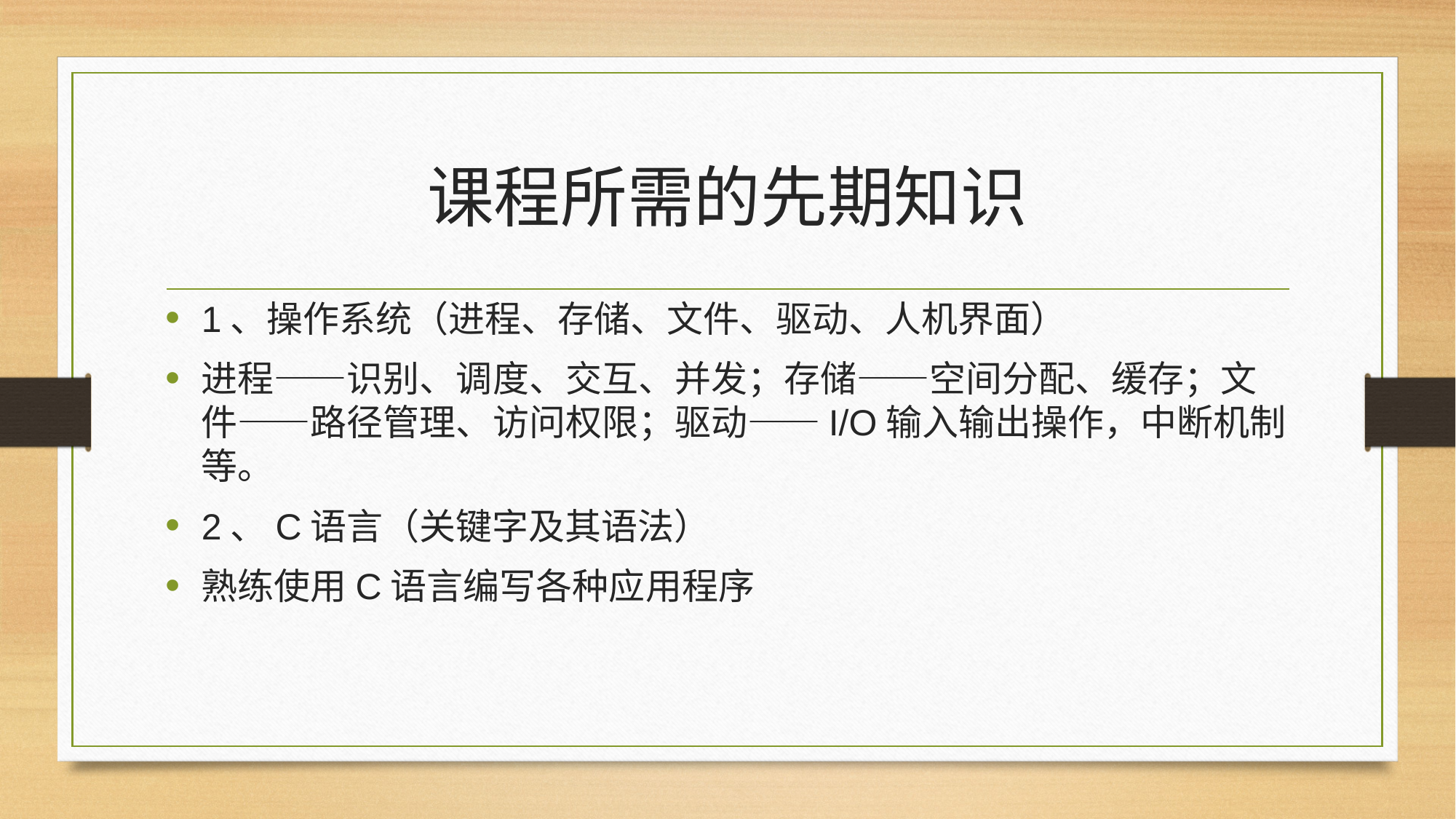

# 课程所需的先期知识
1、操作系统（进程、存储、文件、驱动、人机界面）
进程——识别、调度、交互、并发；存储——空间分配、缓存；文件——路径管理、访问权限；驱动——I/O输入输出操作，中断机制等。
2、C语言（关键字及其语法）
熟练使用C语言编写各种应用程序